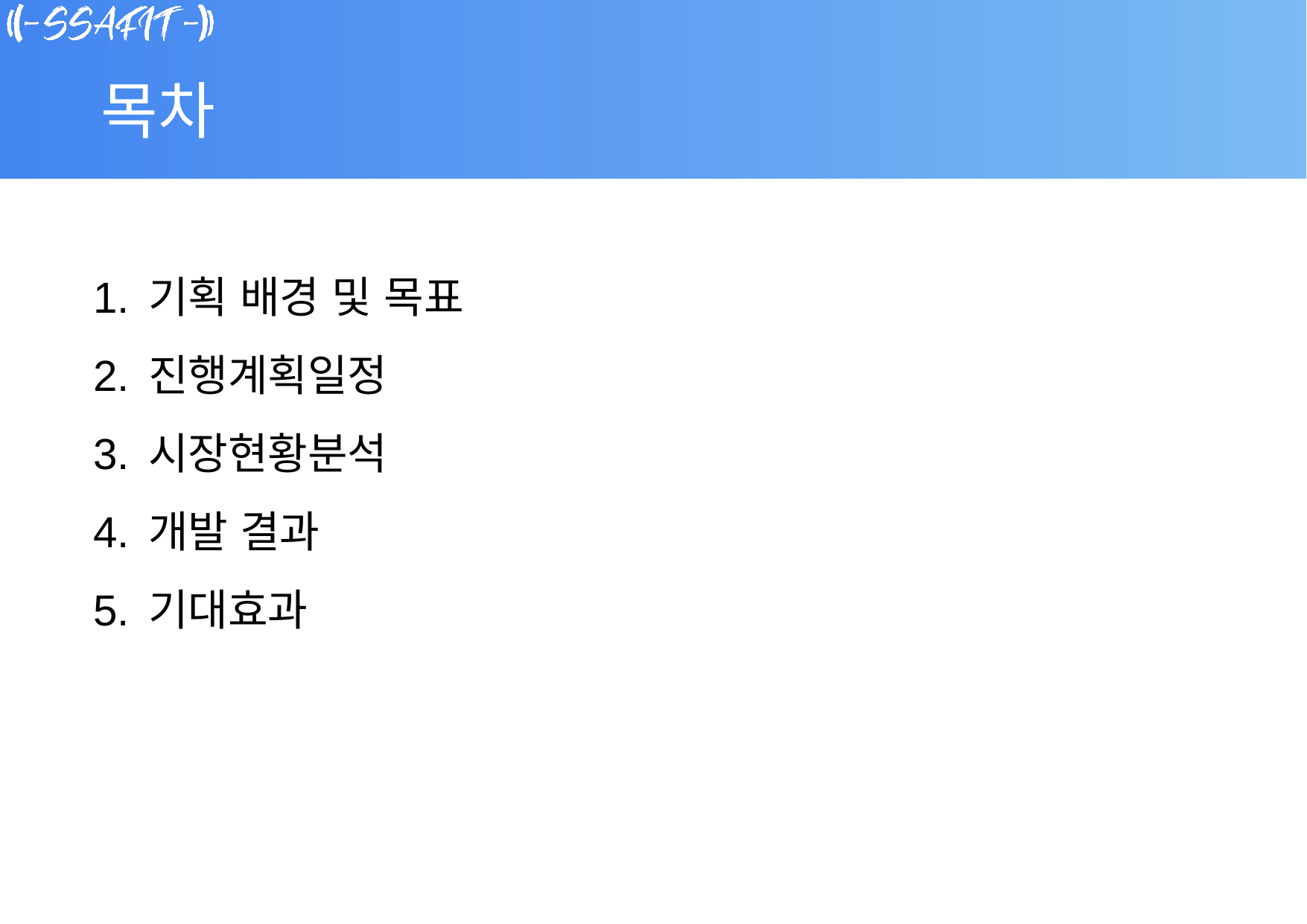

# 목차
기획 배경 및 목표
진행계획일정
시장현황분석
개발 결과
기대효과